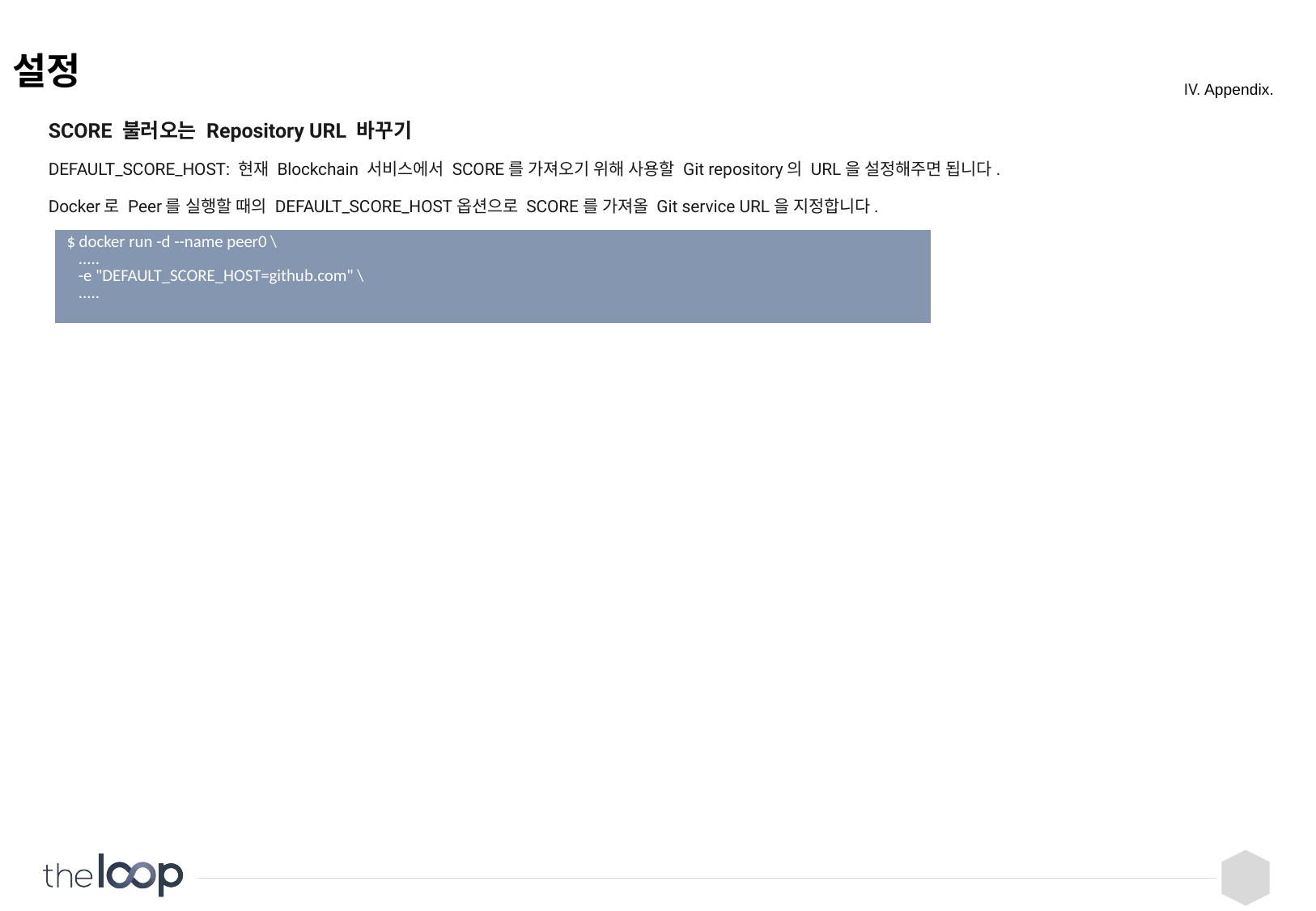

# 설정
IV. Appendix.
SCORE 불러오는 Repository URL 바꾸기
DEFAULT_SCORE_HOST: 현재 Blockchain 서비스에서 SCORE를 가져오기 위해 사용할 Git repository의 URL을 설정해주면 됩니다.
Docker로 Peer를 실행할 때의 DEFAULT_SCORE_HOST옵션으로 SCORE를 가져올 Git service URL을 지정합니다.

| $ docker run -d --name peer0 \ ..... -e "DEFAULT\_SCORE\_HOST=github.com" \ ..... |
| --- |